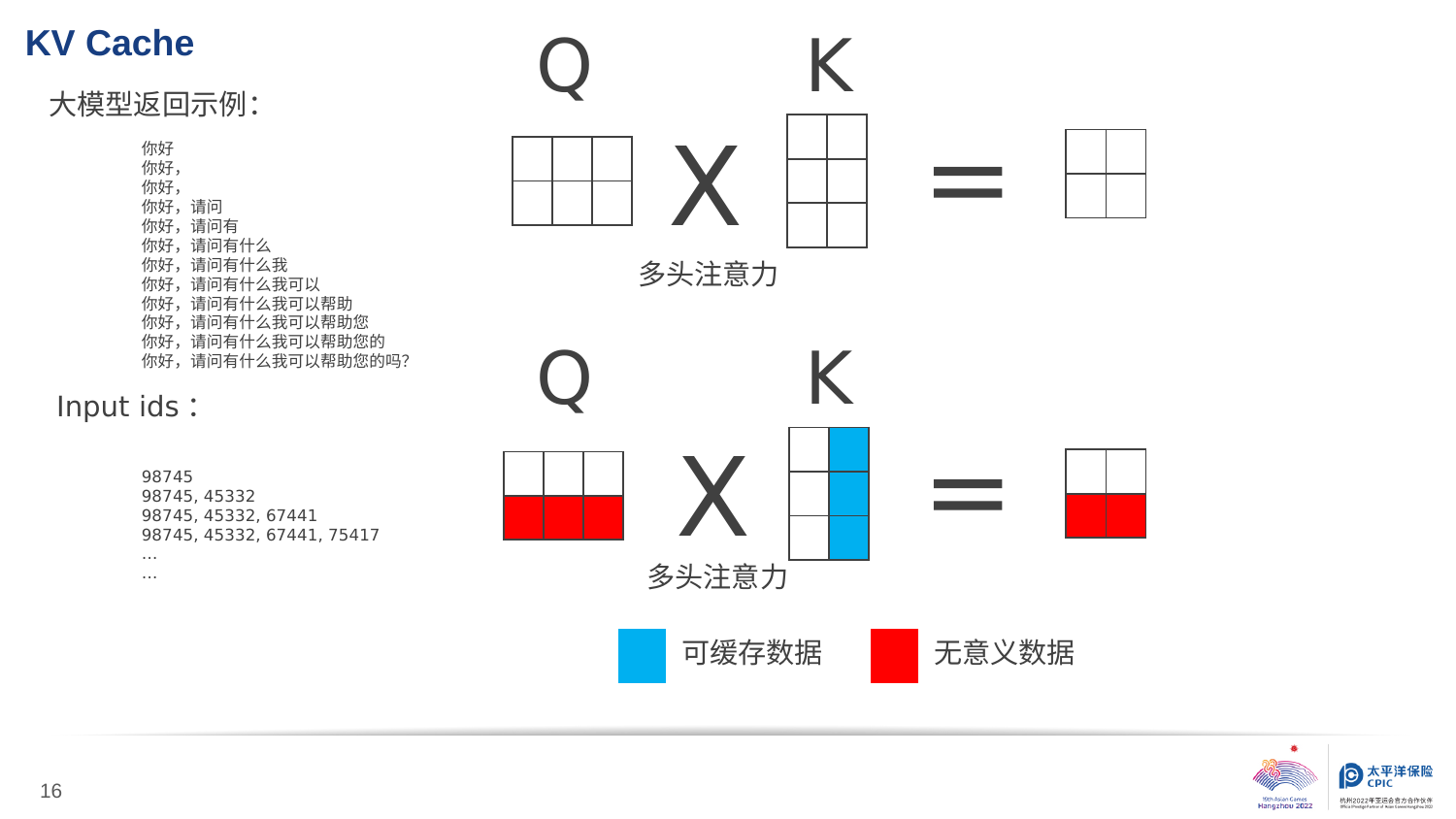

KV Cache
Q
K
大模型返回示例：
=
X
|  |  |
| --- | --- |
|  |  |
|  |  |
|  |  |
| --- | --- |
|  |  |
你好
你好，
你好，
你好，请问
你好，请问有
你好，请问有什么
你好，请问有什么我
你好，请问有什么我可以
你好，请问有什么我可以帮助
你好，请问有什么我可以帮助您
你好，请问有什么我可以帮助您的
你好，请问有什么我可以帮助您的吗？
|  |  |  |
| --- | --- | --- |
|  |  |  |
多头注意力
Q
K
Input ids：
=
X
|  |  |
| --- | --- |
|  |  |
|  |  |
|  |  |
| --- | --- |
|  |  |
|  |  |  |
| --- | --- | --- |
|  |  |  |
98745
98745, 45332
98745, 45332, 67441
98745, 45332, 67441, 75417
…
…
多头注意力
|  |
| --- |
可缓存数据
|  |
| --- |
无意义数据